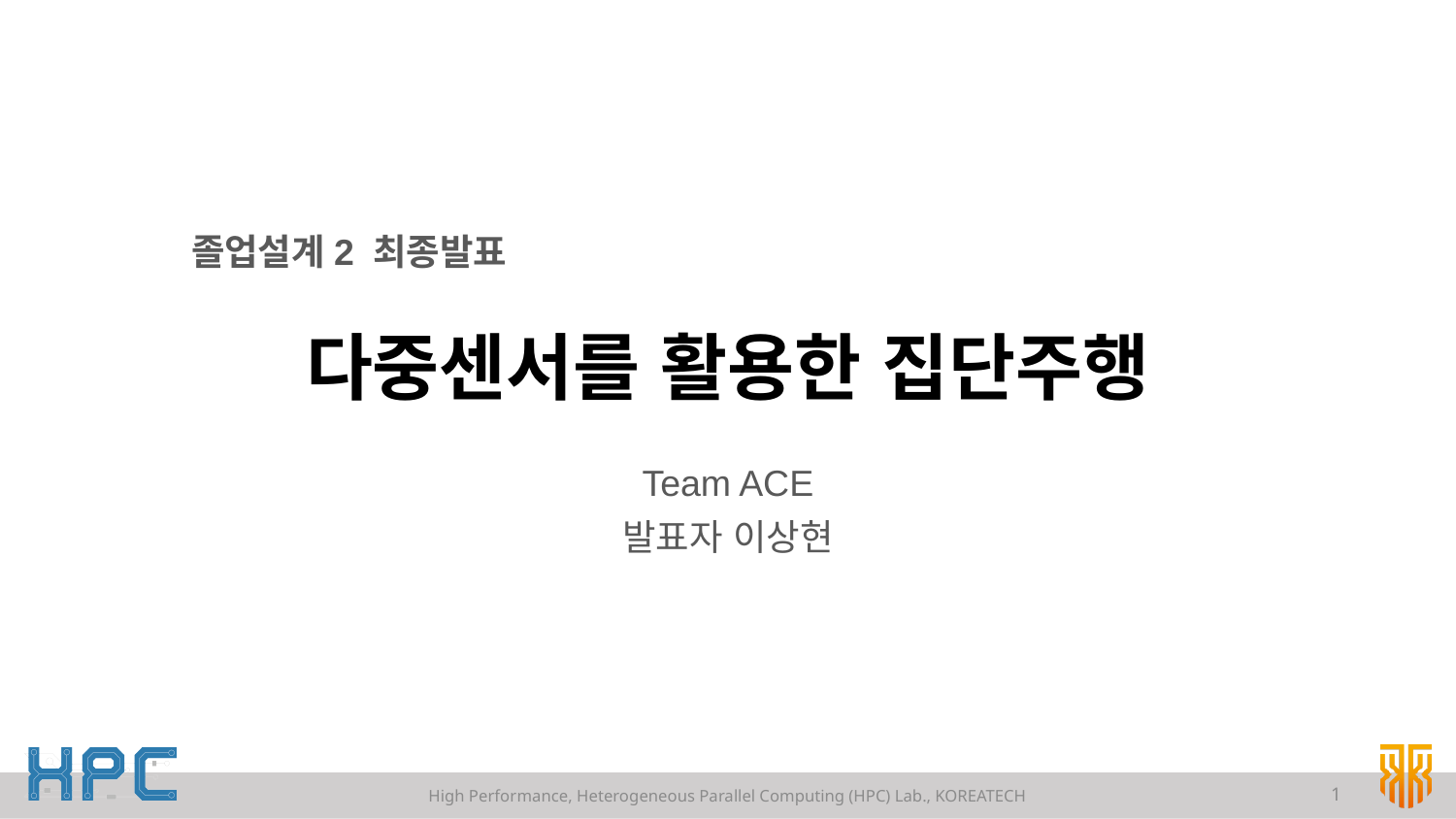

졸업설계2 최종발표
# 다중센서를 활용한 집단주행
Team ACE
발표자 이상현
High Performance, Heterogeneous Parallel Computing (HPC) Lab., KOREATECH
1